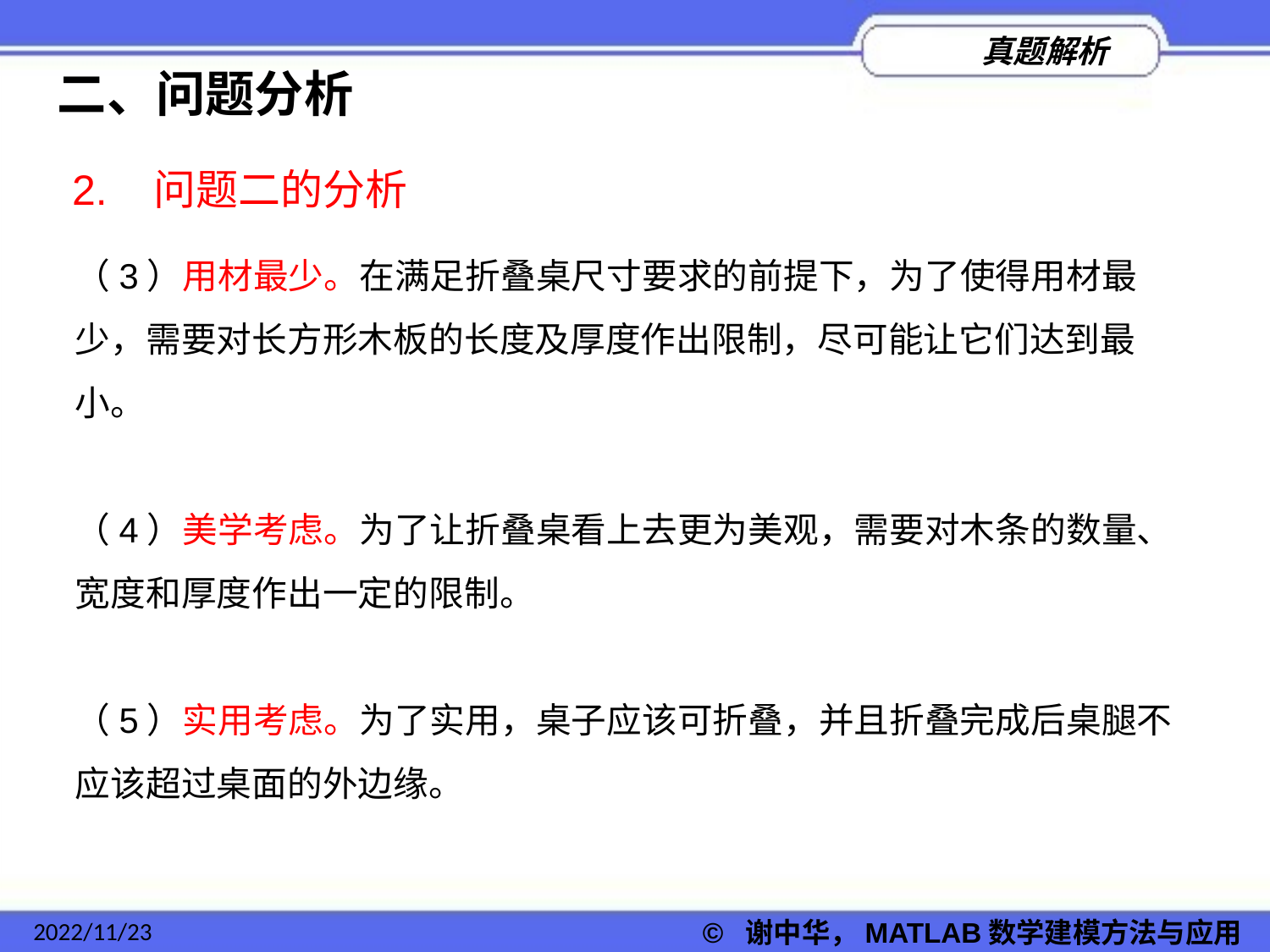

二、问题分析
2.   问题二的分析
（3）用材最少。在满足折叠桌尺寸要求的前提下，为了使得用材最少，需要对长方形木板的长度及厚度作出限制，尽可能让它们达到最小。

（4）美学考虑。为了让折叠桌看上去更为美观，需要对木条的数量、宽度和厚度作出一定的限制。

（5）实用考虑。为了实用，桌子应该可折叠，并且折叠完成后桌腿不应该超过桌面的外边缘。
2022/11/23
©  谢中华，MATLAB数学建模方法与应用